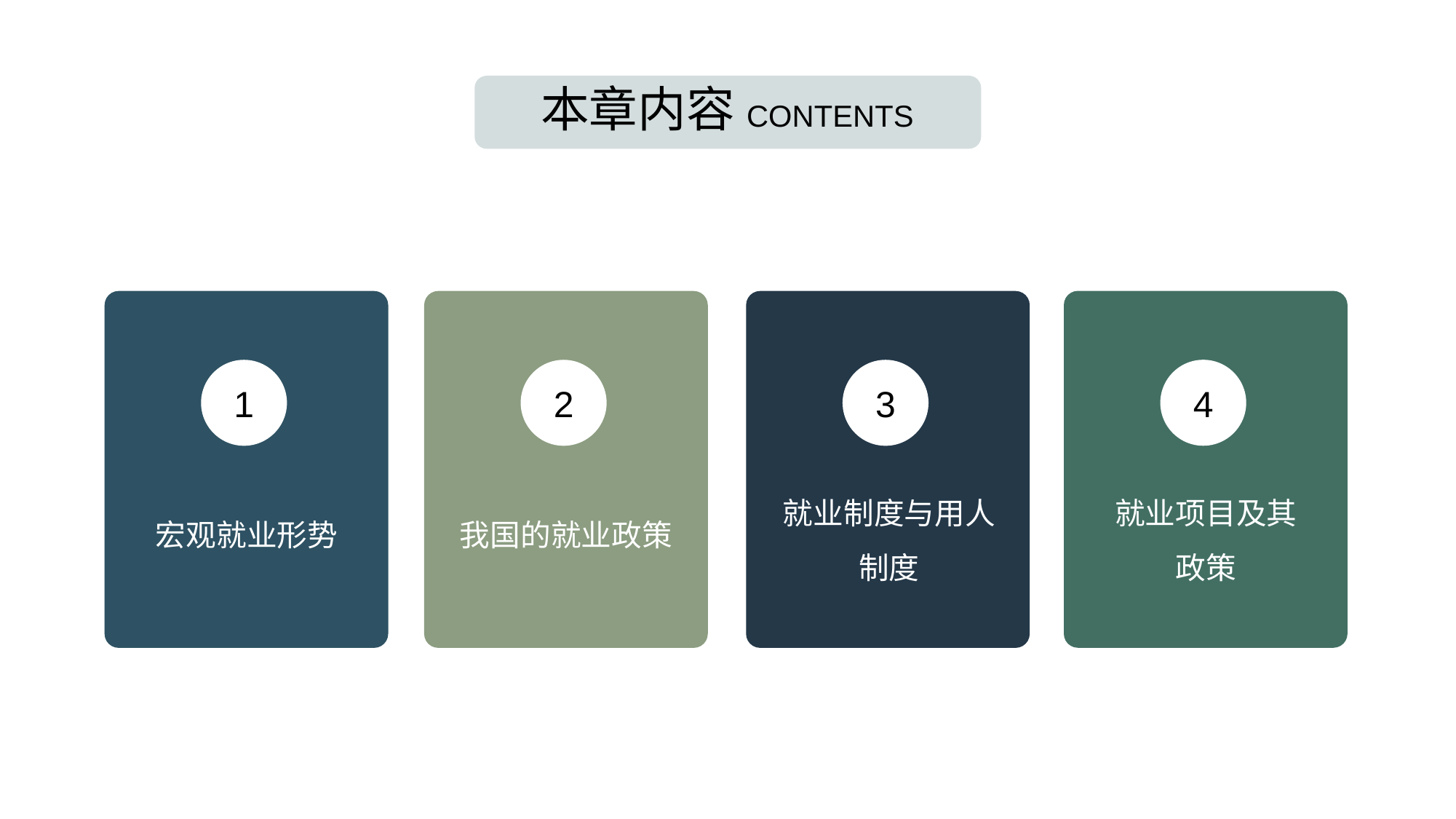

本章内容CONTENTS

4
1
2
3
就业制度与用人
制度
就业项目及其政策
宏观就业形势
我国的就业政策